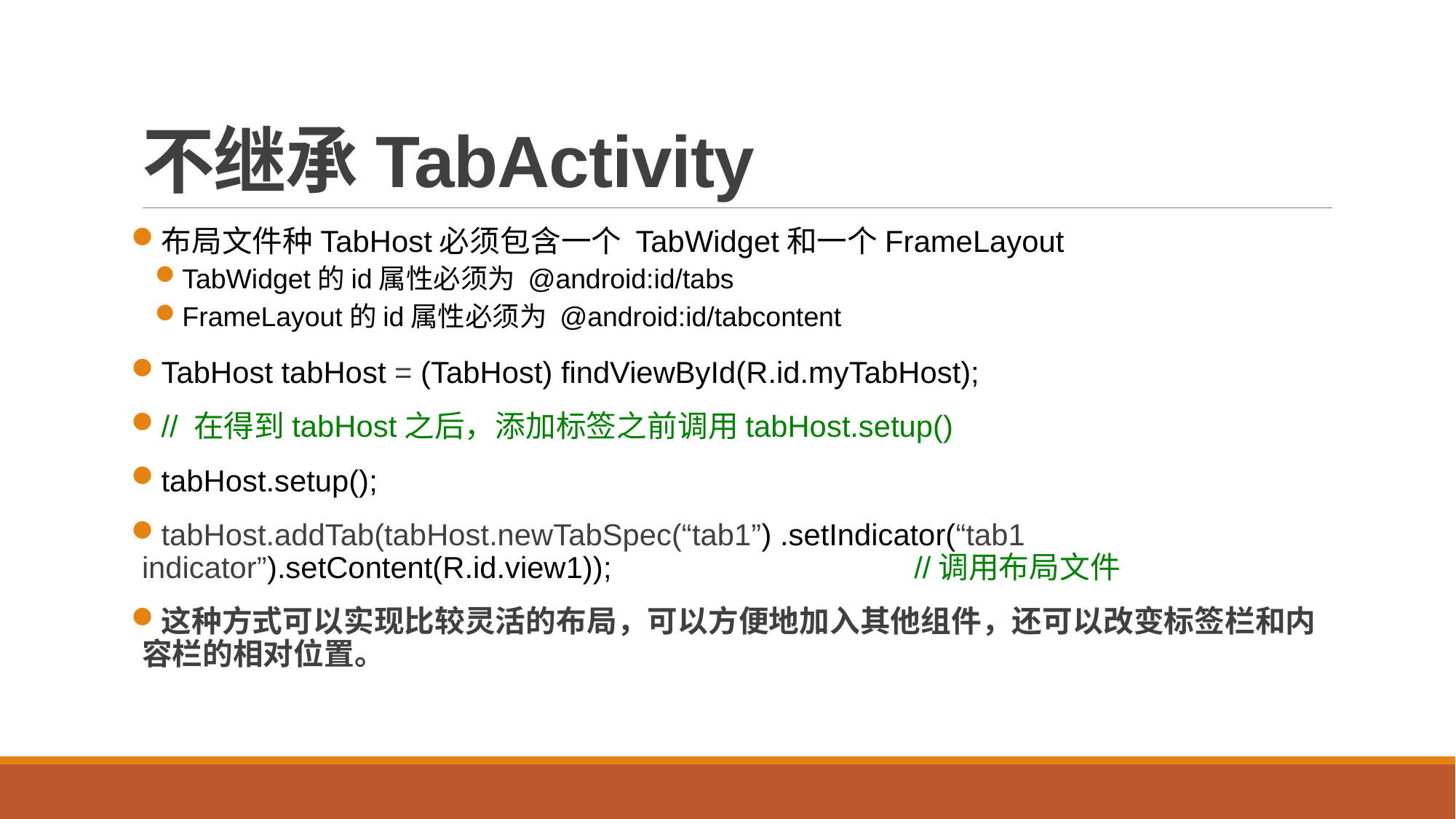

# 不继承TabActivity
布局文件种TabHost必须包含一个 TabWidget和一个FrameLayout
TabWidget的id属性必须为 @android:id/tabs
FrameLayout的id属性必须为 @android:id/tabcontent
TabHost tabHost = (TabHost) findViewById(R.id.myTabHost);
// 在得到tabHost之后，添加标签之前调用tabHost.setup()
tabHost.setup();
tabHost.addTab(tabHost.newTabSpec(“tab1”) .setIndicator(“tab1 	indicator”).setContent(R.id.view1)); 			 //调用布局文件
这种方式可以实现比较灵活的布局，可以方便地加入其他组件，还可以改变标签栏和内容栏的相对位置。